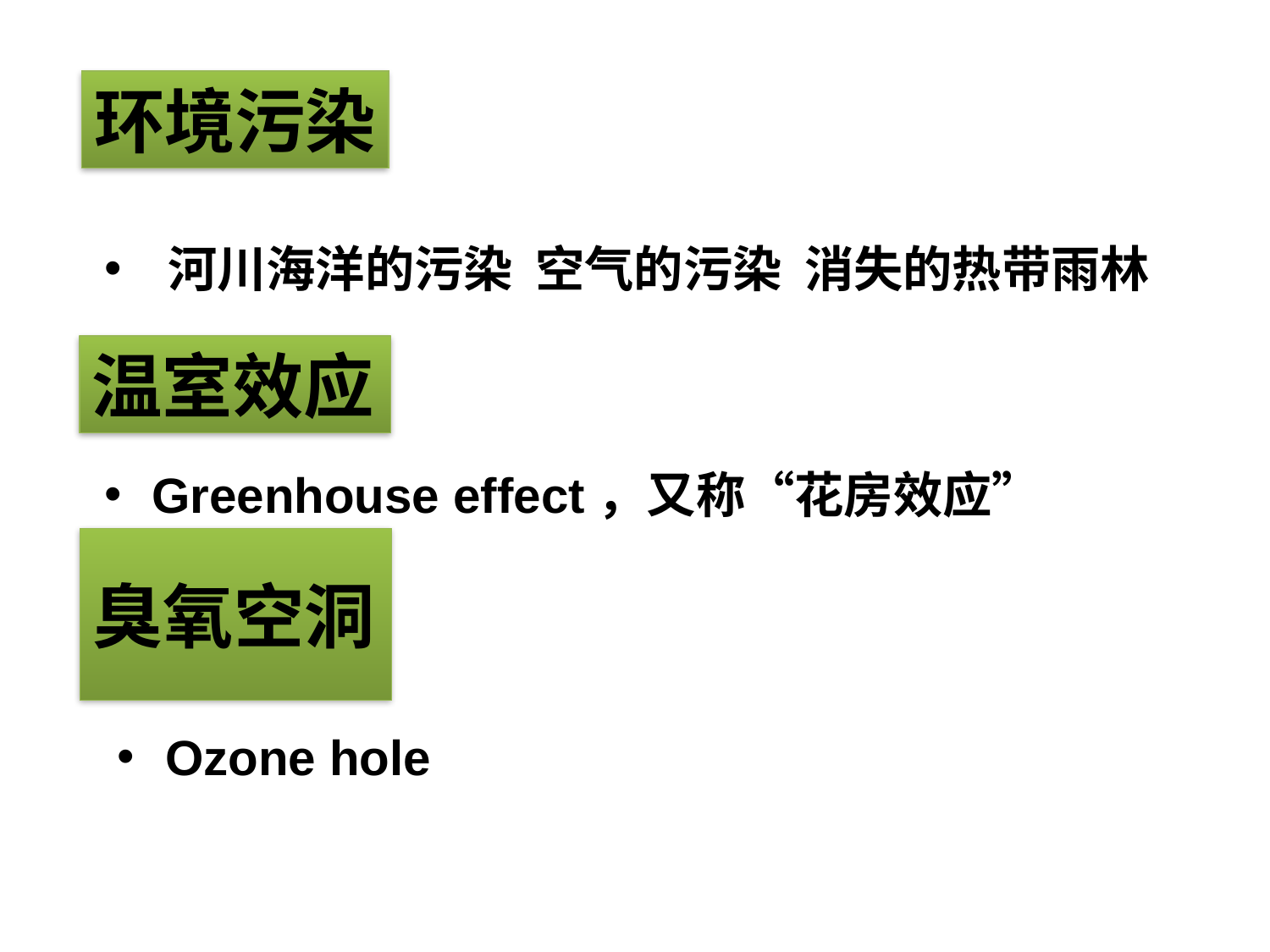

环境污染
河川海洋的污染  空气的污染  消失的热带雨林
温室效应
Greenhouse effect，又称“花房效应”
臭氧空洞
Ozone hole